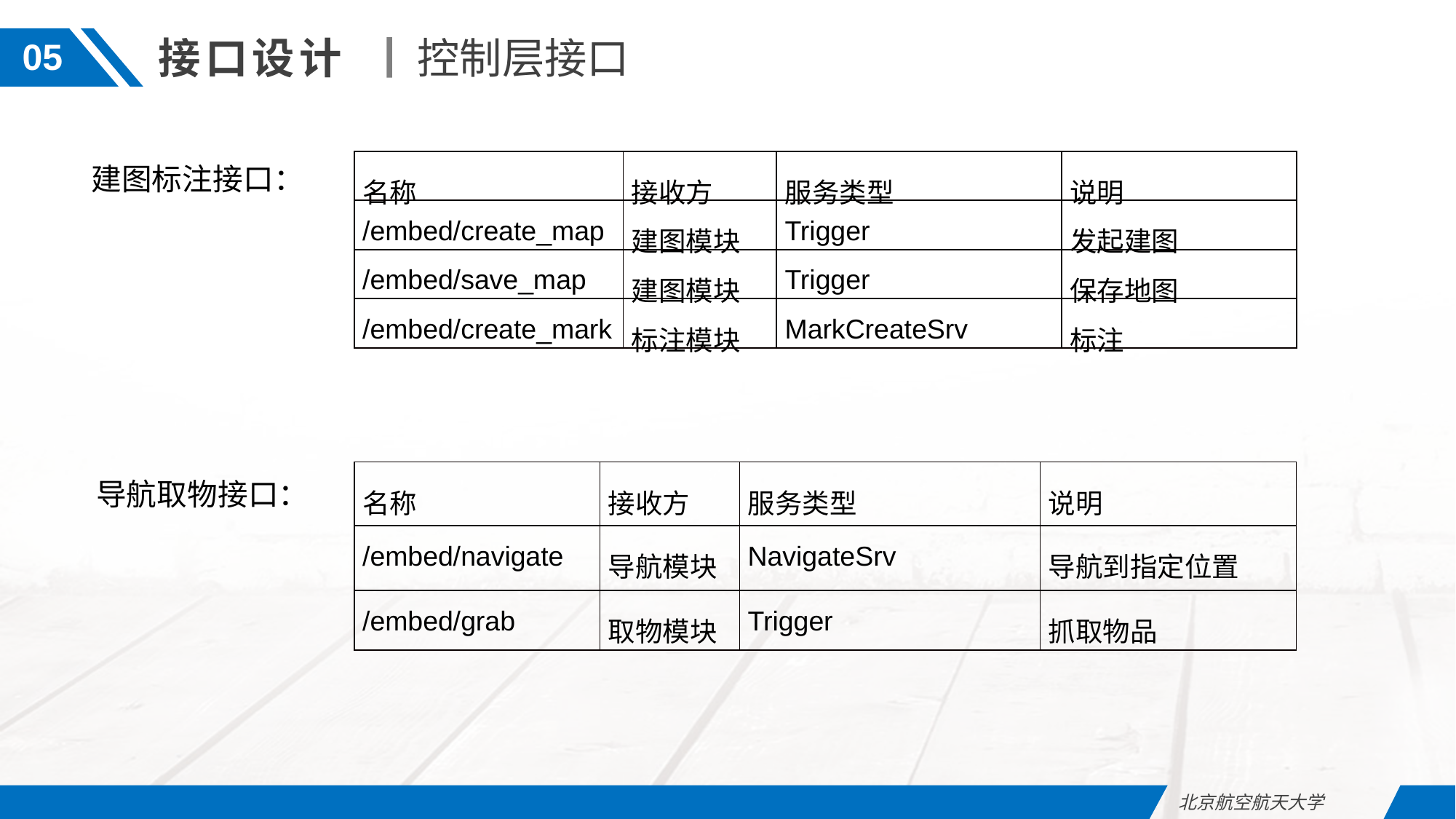

接口设计
控制层接口

05

| 名称 | 接收方 | 服务类型 | 说明 |
| --- | --- | --- | --- |
| /embed/create\_map | 建图模块 | Trigger | 发起建图 |
| /embed/save\_map | 建图模块 | Trigger | 保存地图 |
| /embed/create\_mark | 标注模块 | MarkCreateSrv | 标注 |
建图标注接口：
| 名称 | 接收方 | 服务类型 | 说明 |
| --- | --- | --- | --- |
| /embed/navigate | 导航模块 | NavigateSrv | 导航到指定位置 |
| /embed/grab | 取物模块 | Trigger | 抓取物品 |
导航取物接口：

北京航空航天大学